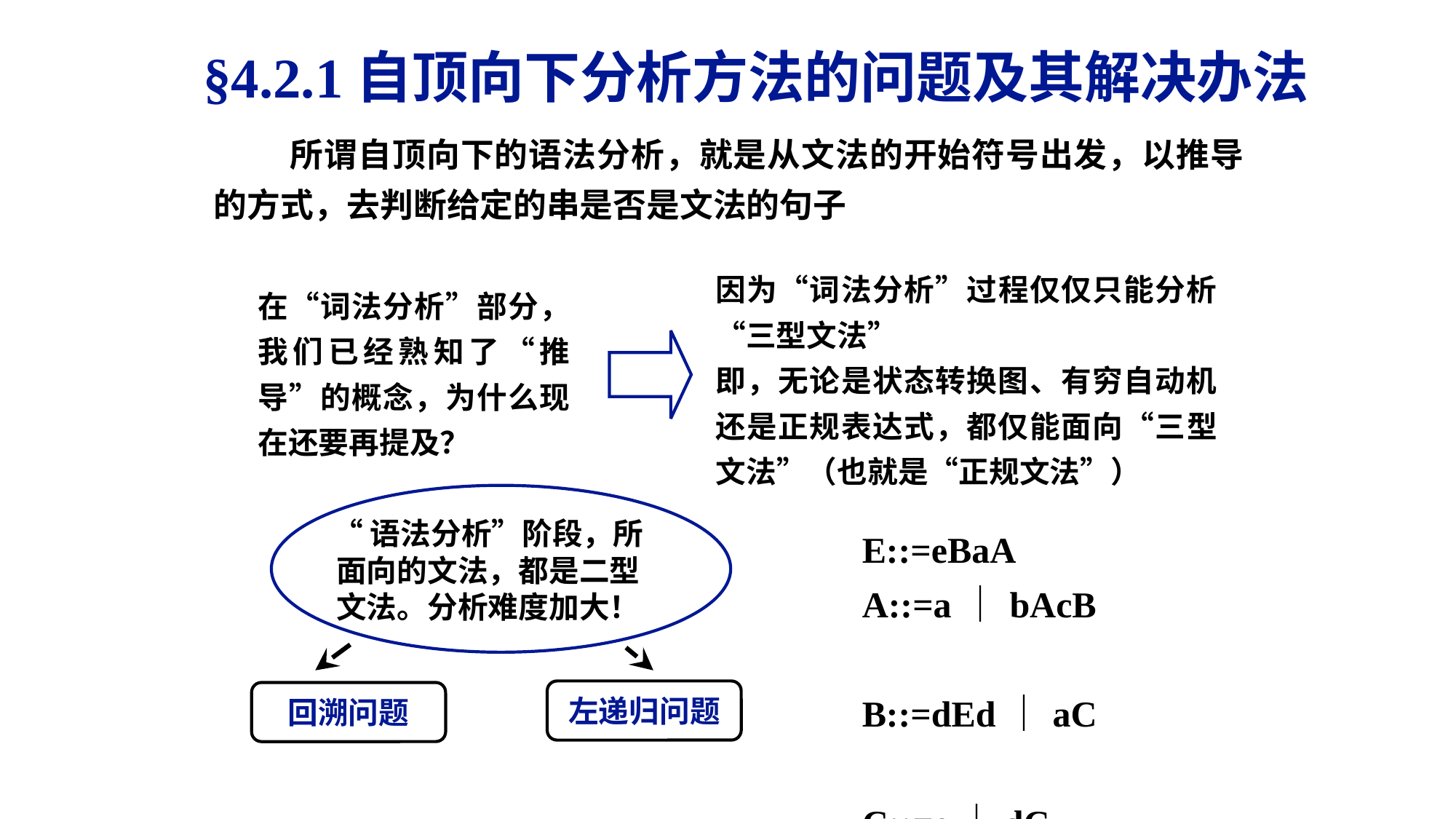

§4.2.1自顶向下分析方法的问题及其解决办法
        所谓自顶向下的语法分析，就是从文法的开始符号出发，以推导的方式，去判断给定的串是否是文法的句子
因为“词法分析”过程仅仅只能分析“三型文法”
即，无论是状态转换图、有穷自动机还是正规表达式，都仅能面向“三型文法”（也就是“正规文法”）
在“词法分析”部分，我们已经熟知了“推导”的概念，为什么现在还要再提及？

“语法分析”阶段，所面向的文法，都是二型文法。分析难度加大！
E::=eBaA
A::=a｜bAcB
B::=dEd｜aC
C::=e｜dC

左递归问题
回溯问题